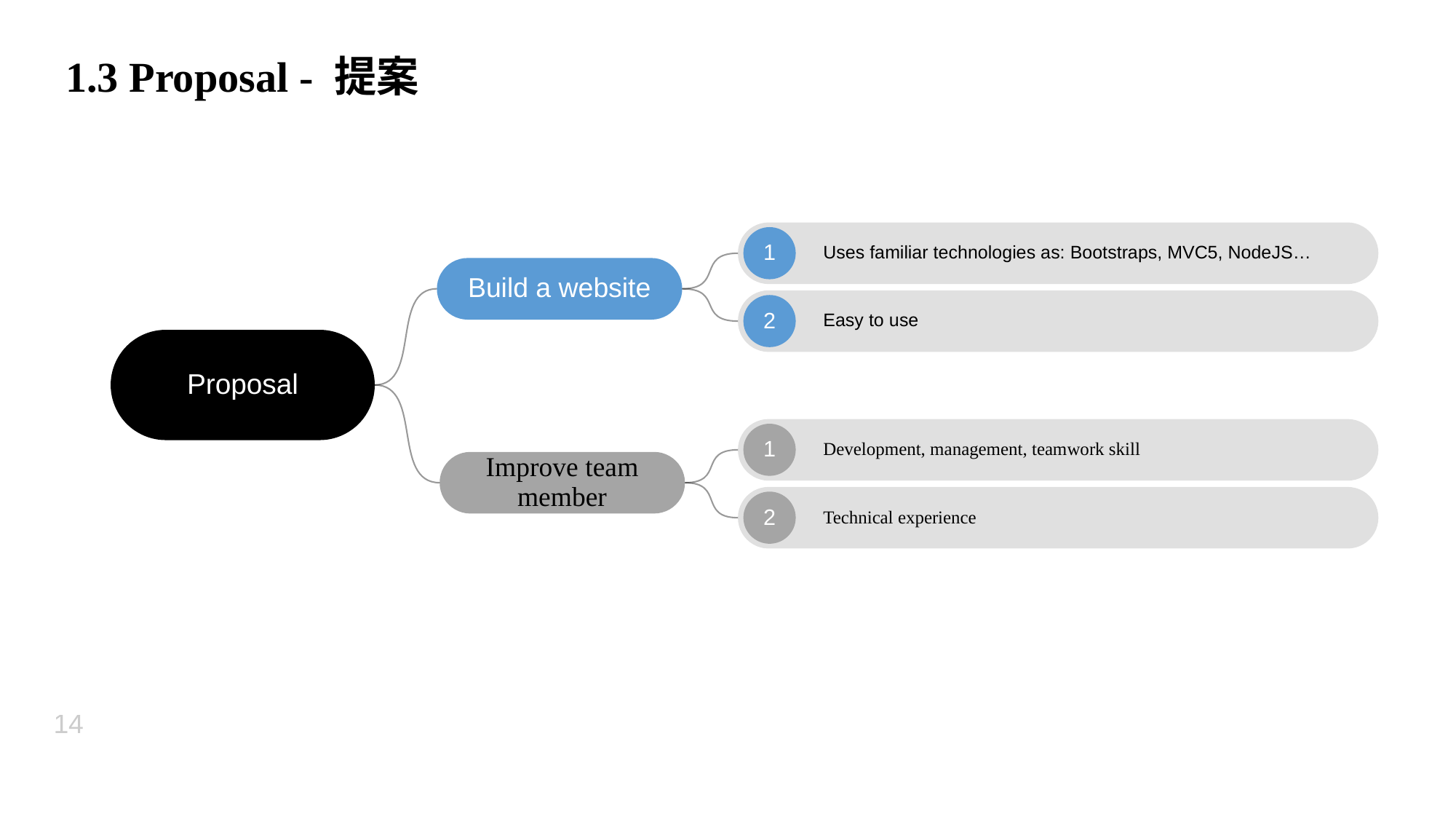

1.3 Proposal - 提案
Uses familiar technologies as: Bootstraps, MVC5, NodeJS…
1
Easy to use
2
Build a website
Proposal
Development, management, teamwork skill
1
Technical experience
2
Improve team member